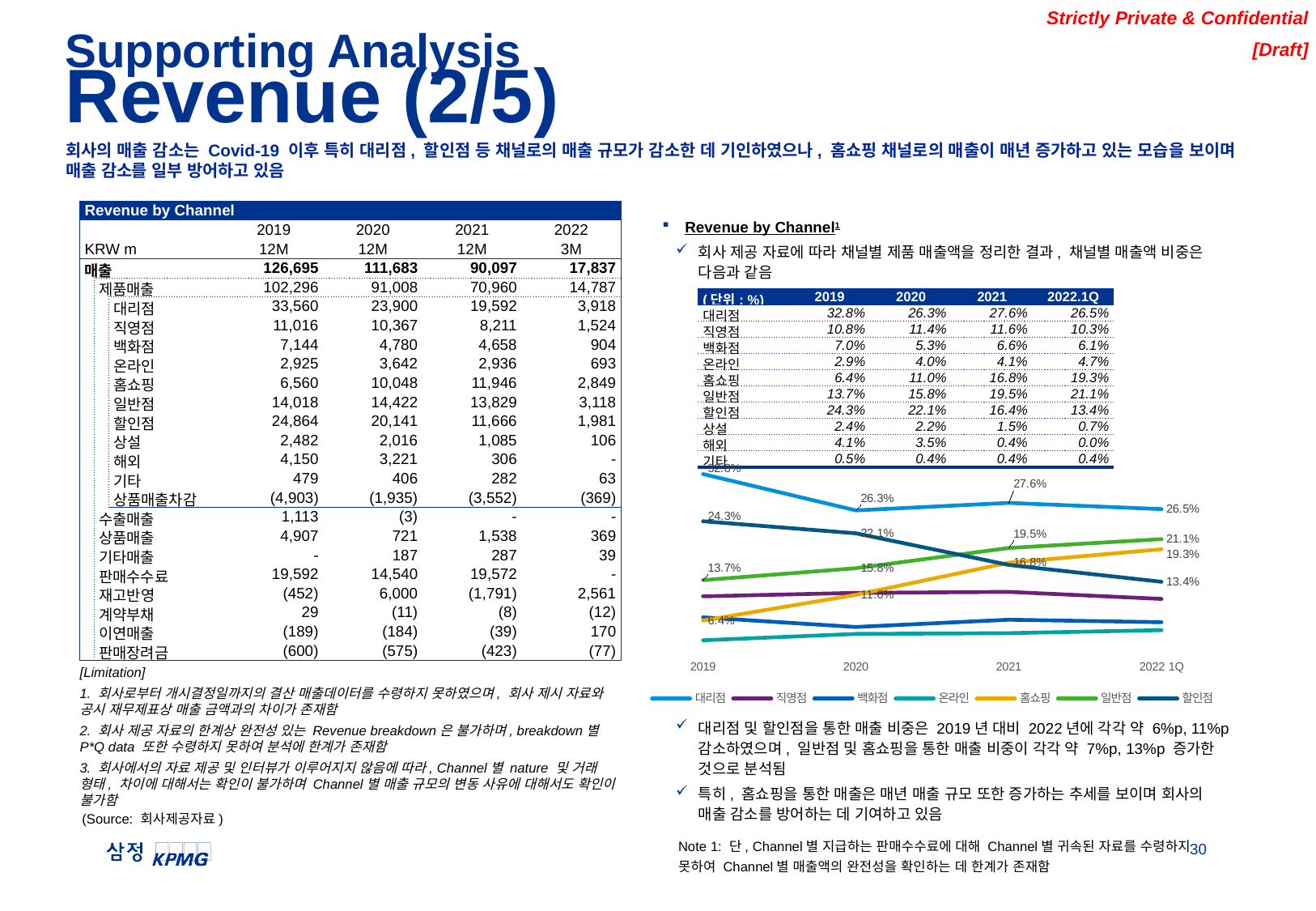

Supporting Analysis
Revenue (2/5)
회사의 매출 감소는 Covid-19 이후 특히 대리점, 할인점 등 채널로의 매출 규모가 감소한 데 기인하였으나, 홈쇼핑 채널로의 매출이 매년 증가하고 있는 모습을 보이며 매출 감소를 일부 방어하고 있음
| Revenue by Channel |  |  |  |  |  |  |
| --- | --- | --- | --- | --- | --- | --- |
|  |  |  | 2019 | 2020 | 2021 | 2022 |
| KRW m |  |  | 12M | 12M | 12M | 3M |
| 매출 |  |  | 126,695 | 111,683 | 90,097 | 17,837 |
|  | 제품매출 |  | 102,296 | 91,008 | 70,960 | 14,787 |
|  |  | 대리점 | 33,560 | 23,900 | 19,592 | 3,918 |
|  |  | 직영점 | 11,016 | 10,367 | 8,211 | 1,524 |
|  |  | 백화점 | 7,144 | 4,780 | 4,658 | 904 |
|  |  | 온라인 | 2,925 | 3,642 | 2,936 | 693 |
|  |  | 홈쇼핑 | 6,560 | 10,048 | 11,946 | 2,849 |
|  |  | 일반점 | 14,018 | 14,422 | 13,829 | 3,118 |
|  |  | 할인점 | 24,864 | 20,141 | 11,666 | 1,981 |
|  |  | 상설 | 2,482 | 2,016 | 1,085 | 106 |
|  |  | 해외 | 4,150 | 3,221 | 306 | - |
|  |  | 기타 | 479 | 406 | 282 | 63 |
|  |  | 상품매출차감 | (4,903) | (1,935) | (3,552) | (369) |
|  | 수출매출 |  | 1,113 | (3) | - | - |
|  | 상품매출 |  | 4,907 | 721 | 1,538 | 369 |
|  | 기타매출 |  | - | 187 | 287 | 39 |
|  | 판매수수료 |  | 19,592 | 14,540 | 19,572 | - |
|  | 재고반영 |  | (452) | 6,000 | (1,791) | 2,561 |
|  | 계약부채 |  | 29 | (11) | (8) | (12) |
|  | 이연매출 |  | (189) | (184) | (39) | 170 |
|  | 판매장려금 |  | (600) | (575) | (423) | (77) |
Revenue by Channel1
회사 제공 자료에 따라 채널별 제품 매출액을 정리한 결과, 채널별 매출액 비중은 다음과 같음

대리점 및 할인점을 통한 매출 비중은 2019년 대비 2022년에 각각 약 6%p, 11%p 감소하였으며, 일반점 및 홈쇼핑을 통한 매출 비중이 각각 약 7%p, 13%p 증가한 것으로 분석됨
특히, 홈쇼핑을 통한 매출은 매년 매출 규모 또한 증가하는 추세를 보이며 회사의 매출 감소를 방어하는 데 기여하고 있음
| (단위: %) | 2019 | 2020 | 2021 | 2022.1Q |
| --- | --- | --- | --- | --- |
| 대리점 | 32.8% | 26.3% | 27.6% | 26.5% |
| 직영점 | 10.8% | 11.4% | 11.6% | 10.3% |
| 백화점 | 7.0% | 5.3% | 6.6% | 6.1% |
| 온라인 | 2.9% | 4.0% | 4.1% | 4.7% |
| 홈쇼핑 | 6.4% | 11.0% | 16.8% | 19.3% |
| 일반점 | 13.7% | 15.8% | 19.5% | 21.1% |
| 할인점 | 24.3% | 22.1% | 16.4% | 13.4% |
| 상설 | 2.4% | 2.2% | 1.5% | 0.7% |
| 해외 | 4.1% | 3.5% | 0.4% | 0.0% |
| 기타 | 0.5% | 0.4% | 0.4% | 0.4% |

### Chart

| Category | 대리점 | 직영점 | 백화점 | 온라인 | 홈쇼핑 | 일반점 | 할인점 |
|---|---|---|---|---|---|---|---|
| 2019 | 0.32806333256634856 | 0.10768705322129098 | 0.06983542351985375 | 0.028597810944394075 | 0.06413160562403056 | 0.13703629700253814 | 0.2430608877131058 |
| 2020 | 0.262613943631764 | 0.11391309752507124 | 0.05252245551644259 | 0.040013730774669694 | 0.11041067586449342 | 0.1584734553728278 | 0.22130670283739914 |
| 2021 | 0.2761005091293087 | 0.11571755564635391 | 0.06563908280841096 | 0.04137965973083254 | 0.168349415205286 | 0.19487982907833254 | 0.16440502661634396 |
| 2022 1Q | 0.2649322379682449 | 0.10306254310100615 | 0.06115439149797196 | 0.04684887370916281 | 0.19266441073709714 | 0.21084790305718107 | 0.1339614333796589 |
[Limitation]
1. 회사로부터 개시결정일까지의 결산 매출데이터를 수령하지 못하였으며, 회사 제시 자료와 공시 재무제표상 매출 금액과의 차이가 존재함
2. 회사 제공 자료의 한계상 완전성 있는 Revenue breakdown은 불가하며, breakdown별 P*Q data 또한 수령하지 못하여 분석에 한계가 존재함
3. 회사에서의 자료 제공 및 인터뷰가 이루어지지 않음에 따라, Channel별 nature 및 거래 형태, 차이에 대해서는 확인이 불가하며 Channel별 매출 규모의 변동 사유에 대해서도 확인이 불가함
(Source: 회사제공자료)

Note 1: 단, Channel별 지급하는 판매수수료에 대해 Channel별 귀속된 자료를 수령하지 못하여 Channel별 매출액의 완전성을 확인하는 데 한계가 존재함